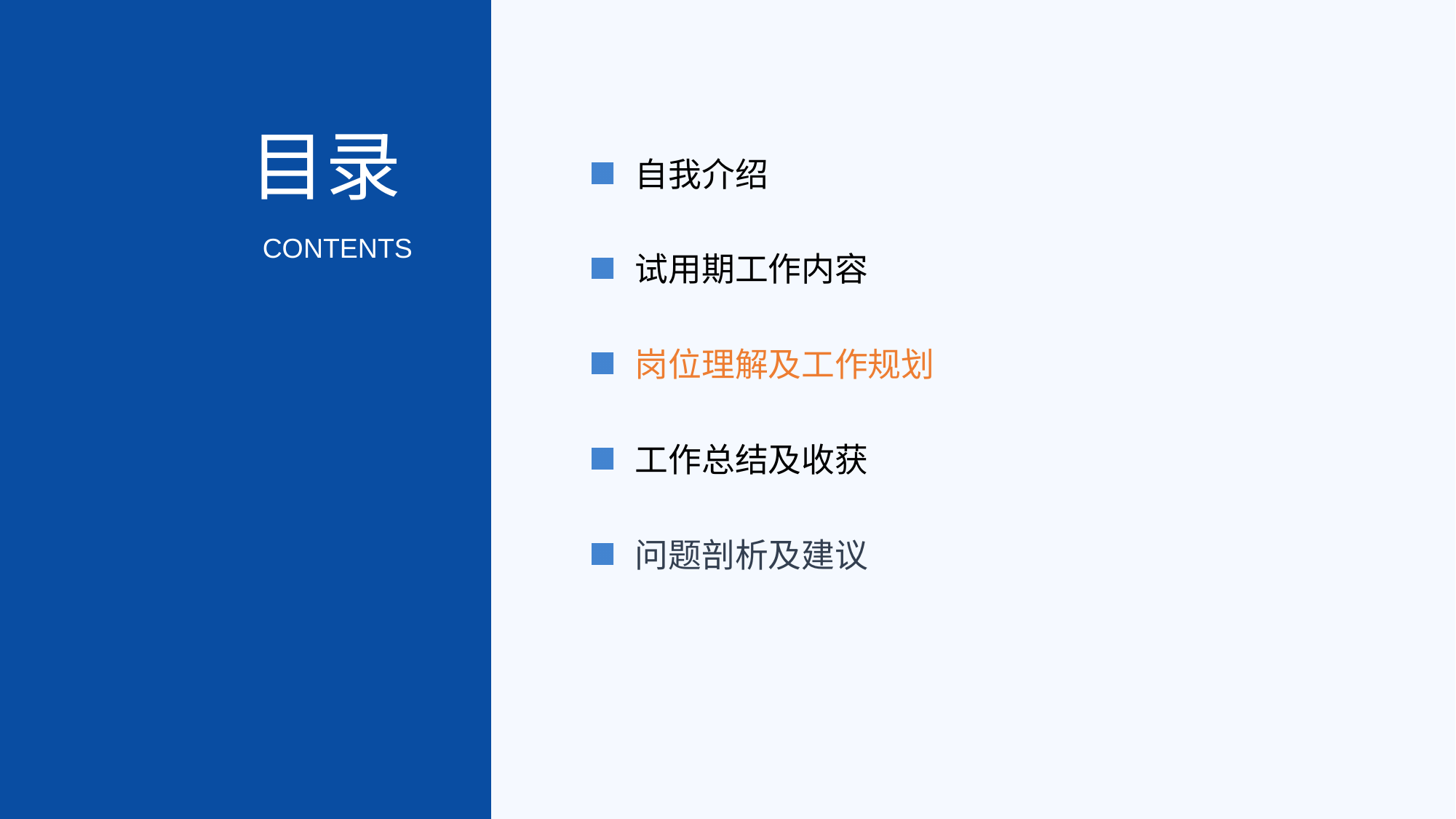

自我介绍
试用期工作内容
岗位理解及工作规划
工作总结及收获
问题剖析及建议

目录
CONTENTS